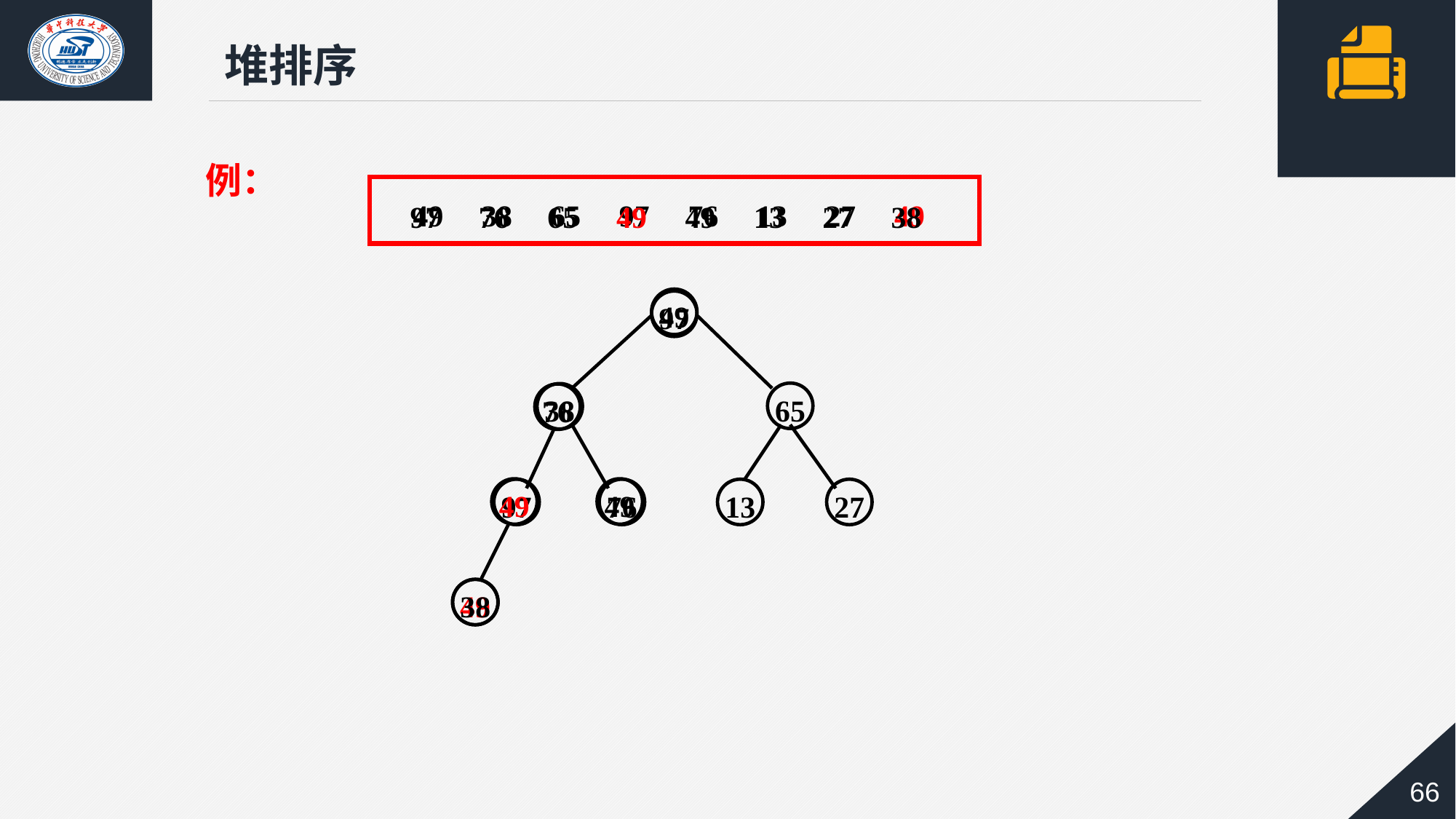

堆排序

例：
49     38     65     97     76     13     27     49
97     76     65     49     49     13     27     38

49
97

65
38
76

49
49
97
76
13
27

49
38